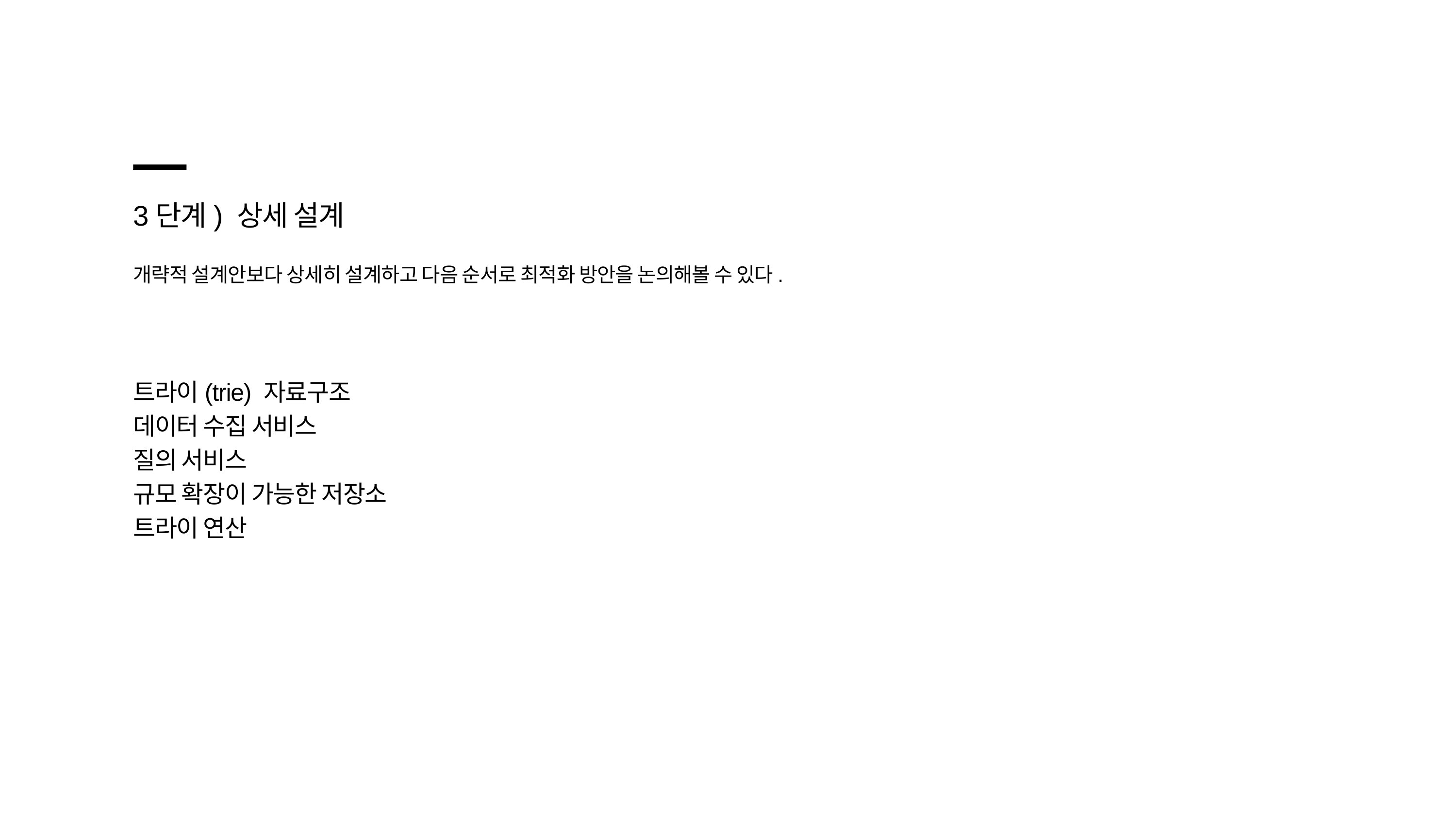

3단계) 상세 설계
개략적 설계안보다 상세히 설계하고 다음 순서로 최적화 방안을 논의해볼 수 있다.
트라이(trie) 자료구조
데이터 수집 서비스
질의 서비스
규모 확장이 가능한 저장소
트라이 연산